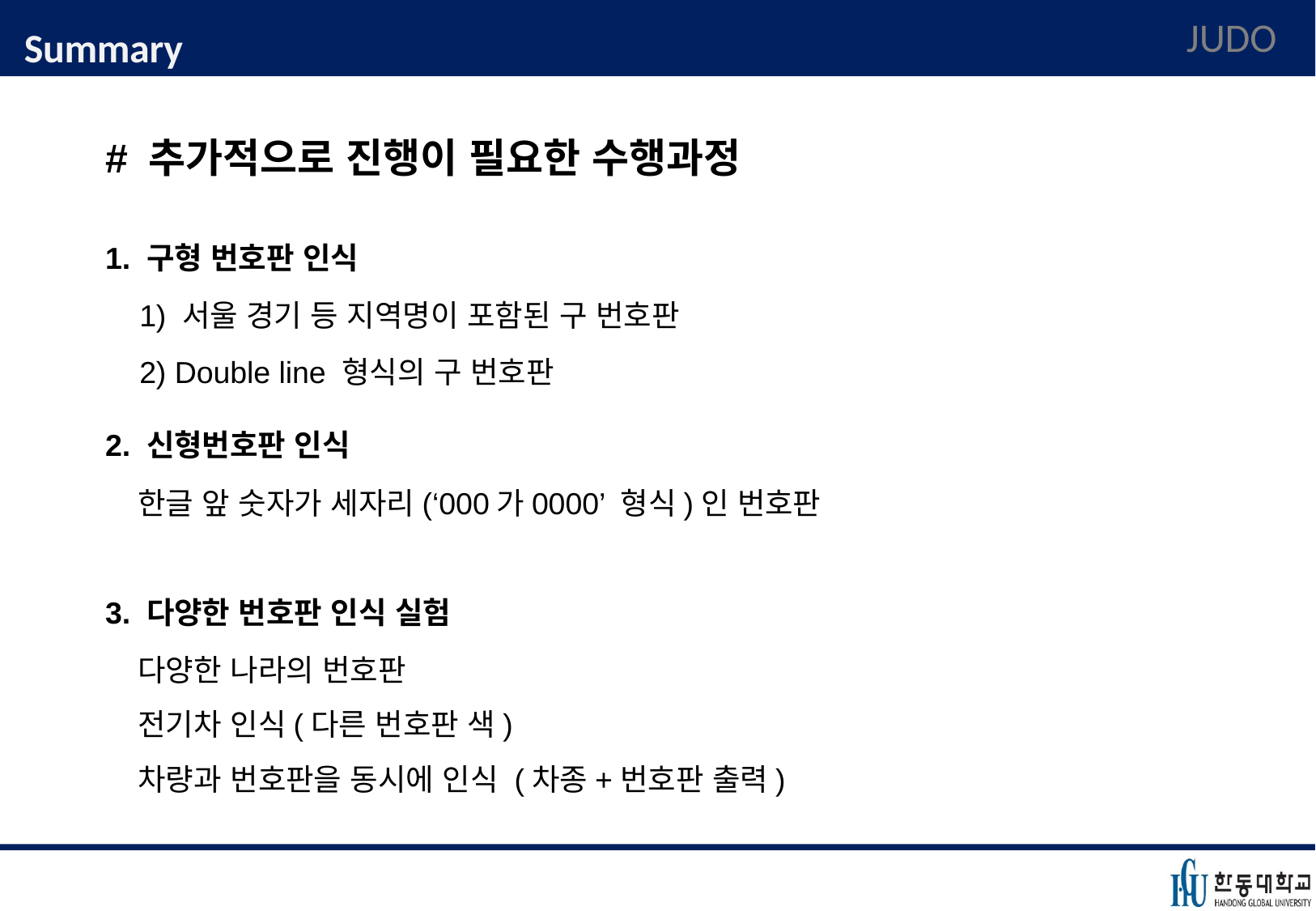

# Summary
JUDO
# 추가적으로 진행이 필요한 수행과정
1. 구형 번호판 인식

    1) 서울 경기 등 지역명이 포함된 구 번호판

    2) Double line 형식의 구 번호판

2. 신형번호판 인식

   한글 앞 숫자가 세자리(‘000가0000’ 형식)인 번호판

3. 다양한 번호판 인식 실험

   다양한 나라의 번호판

   전기차 인식(다른 번호판 색)

   차량과 번호판을 동시에 인식 (차종+번호판 출력)